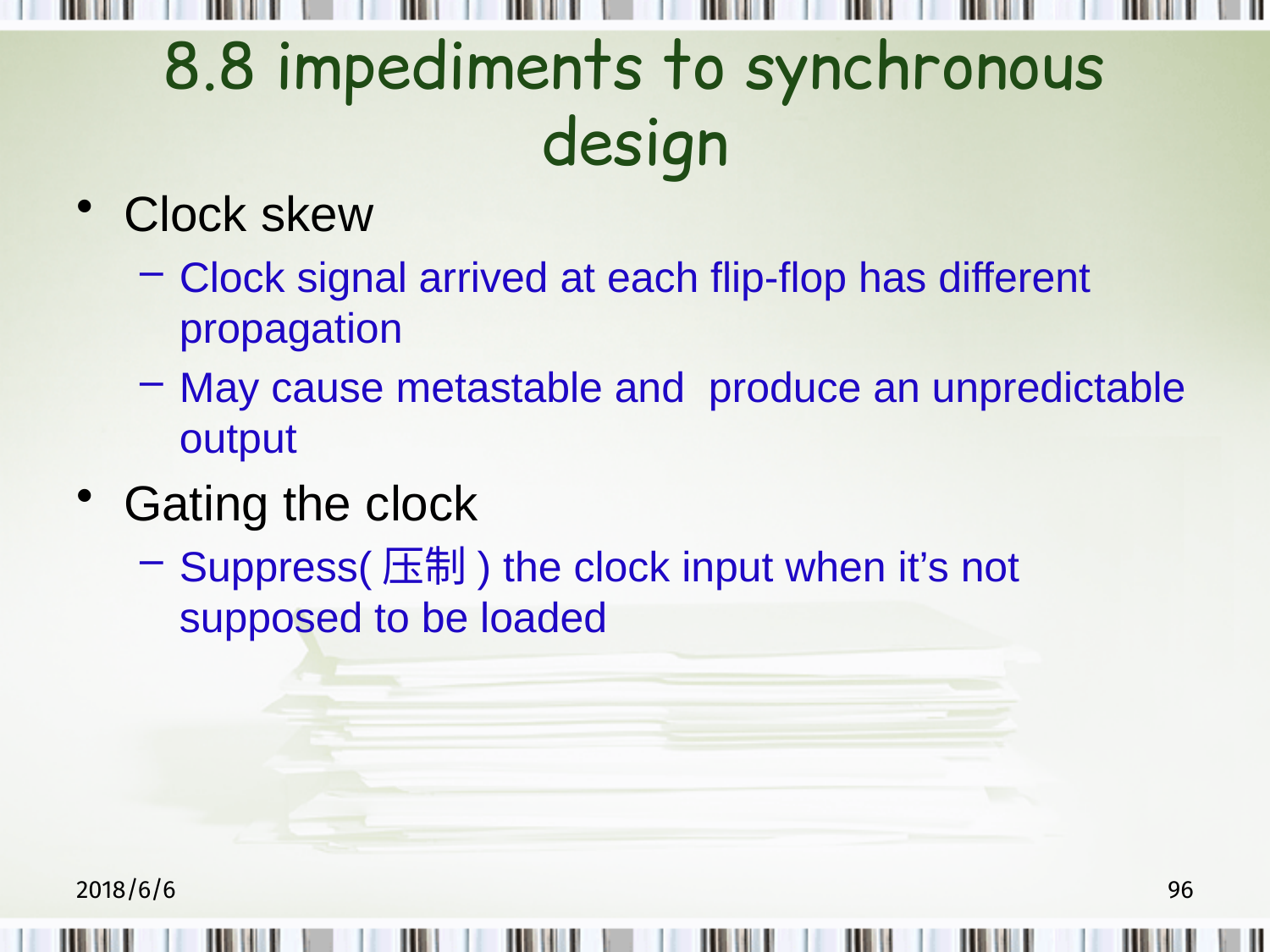

# 8.8 impediments to synchronous design
Clock skew
Clock signal arrived at each flip-flop has different propagation
May cause metastable and  produce an unpredictable output
Gating the clock
Suppress(压制) the clock input when it’s not supposed to be loaded
2018/6/6
96